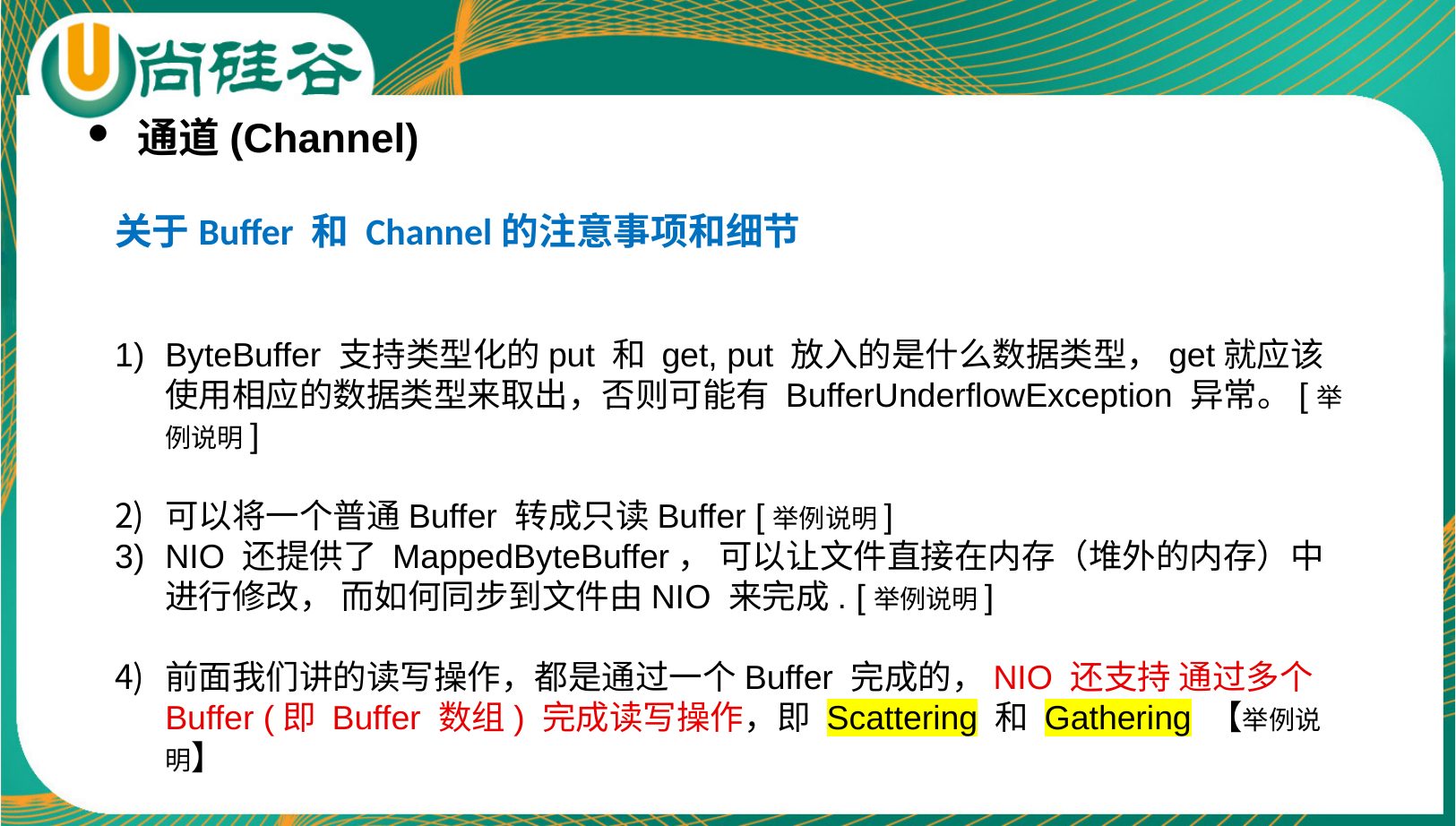

通道(Channel)
关于Buffer 和 Channel的注意事项和细节

ByteBuffer 支持类型化的put 和 get, put 放入的是什么数据类型，get就应该使用相应的数据类型来取出，否则可能有 BufferUnderflowException 异常。[举例说明]

可以将一个普通Buffer 转成只读Buffer [举例说明]
NIO 还提供了 MappedByteBuffer， 可以让文件直接在内存（堆外的内存）中进行修改， 而如何同步到文件由NIO 来完成. [举例说明]

前面我们讲的读写操作，都是通过一个Buffer 完成的，NIO 还支持 通过多个Buffer (即 Buffer 数组) 完成读写操作，即 Scattering 和 Gathering 【举例说明】